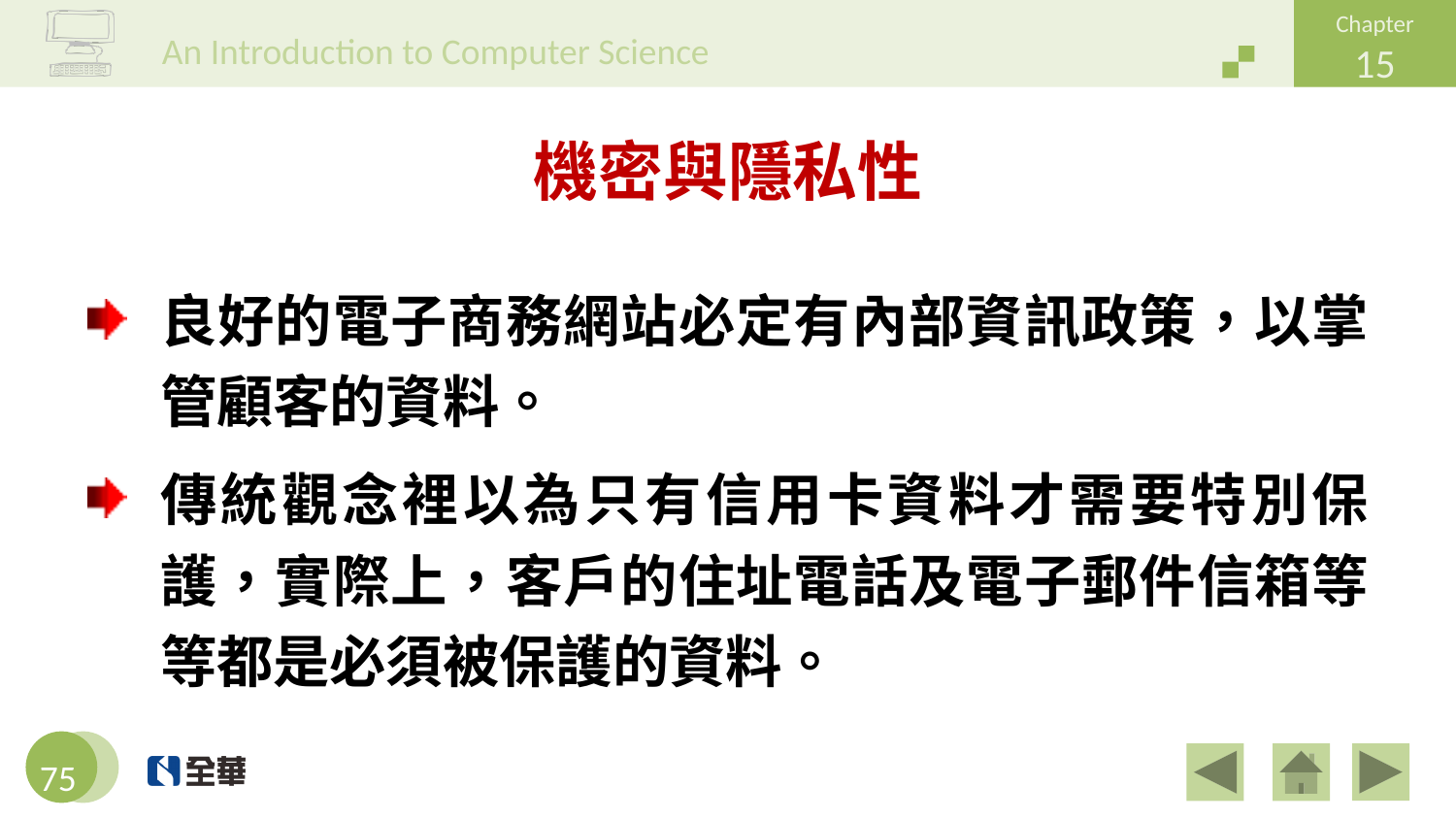

# 機密與隱私性
良好的電子商務網站必定有內部資訊政策，以掌管顧客的資料。
傳統觀念裡以為只有信用卡資料才需要特別保護，實際上，客戶的住址電話及電子郵件信箱等等都是必須被保護的資料。